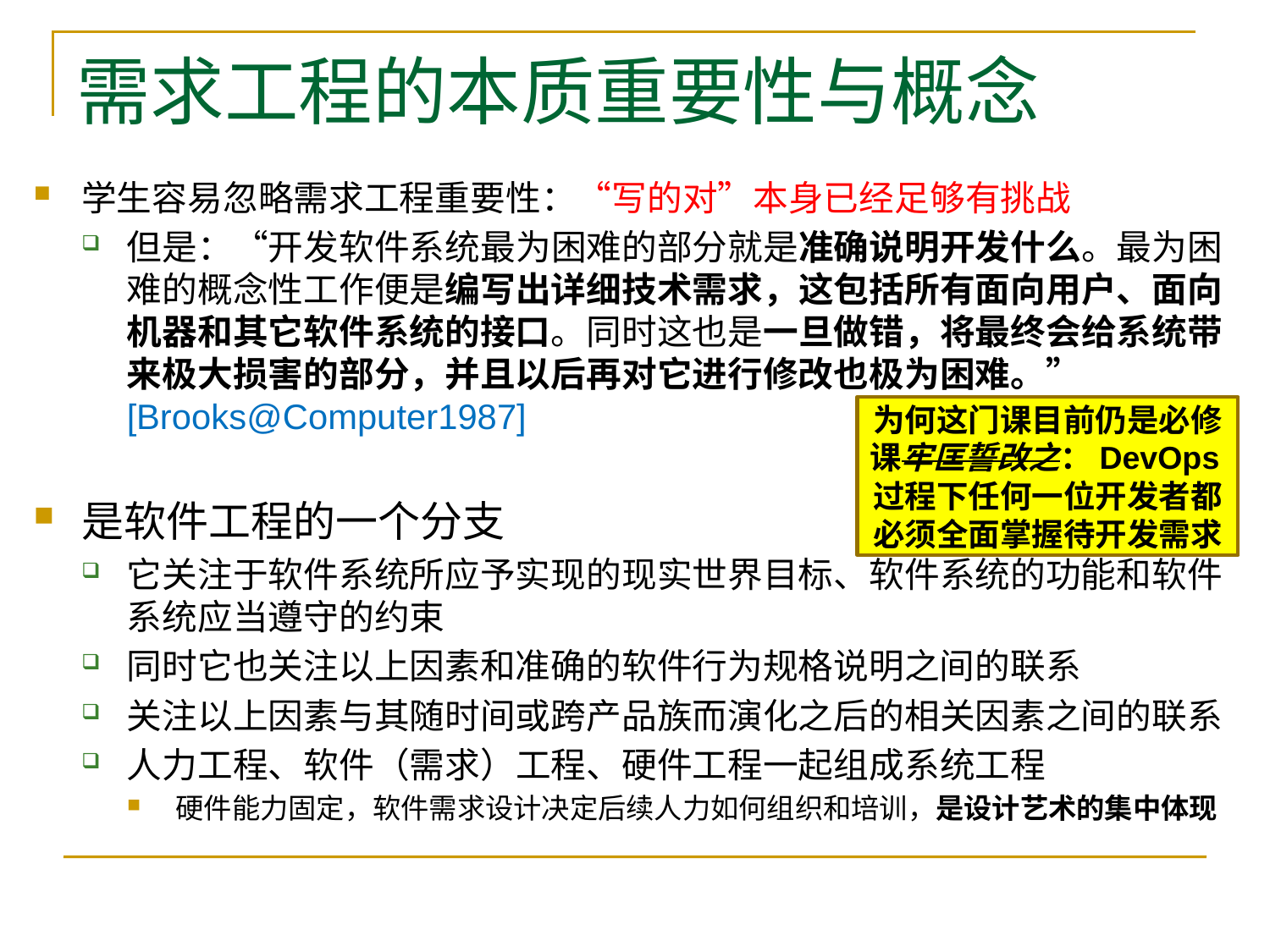

# 需求工程的本质重要性与概念
学生容易忽略需求工程重要性：“写的对”本身已经足够有挑战
但是：“开发软件系统最为困难的部分就是准确说明开发什么。最为困难的概念性工作便是编写出详细技术需求，这包括所有面向用户、面向机器和其它软件系统的接口。同时这也是一旦做错，将最终会给系统带来极大损害的部分，并且以后再对它进行修改也极为困难。” [Brooks@Computer1987]

是软件工程的一个分支
它关注于软件系统所应予实现的现实世界目标、软件系统的功能和软件系统应当遵守的约束
同时它也关注以上因素和准确的软件行为规格说明之间的联系
关注以上因素与其随时间或跨产品族而演化之后的相关因素之间的联系
人力工程、软件（需求）工程、硬件工程一起组成系统工程
硬件能力固定，软件需求设计决定后续人力如何组织和培训，是设计艺术的集中体现

为何这门课目前仍是必修课牢匡誓改之：DevOps过程下任何一位开发者都必须全面掌握待开发需求